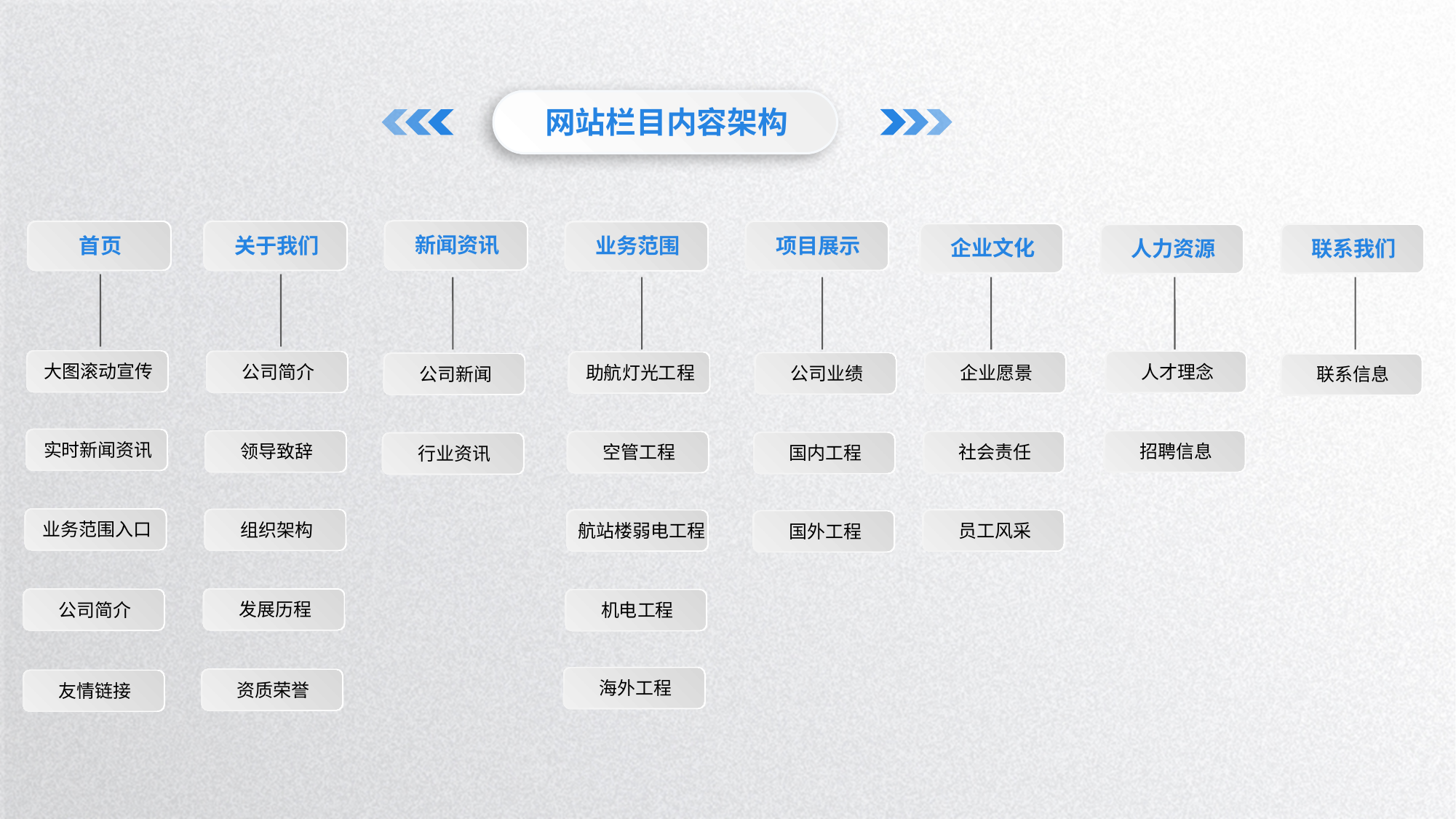

网站栏目内容架构

新闻资讯

首页

关于我们

项目展示

业务范围

企业文化

联系我们

人力资源

大图滚动宣传

公司简介

人才理念

企业愿景

助航灯光工程

公司业绩

公司新闻

联系信息

实时新闻资讯

领导致辞

招聘信息

社会责任

空管工程

国内工程

行业资讯

航站楼弱电工程

业务范围入口

组织架构

员工风采

国外工程

发展历程

公司简介

机电工程

海外工程

资质荣誉

友情链接